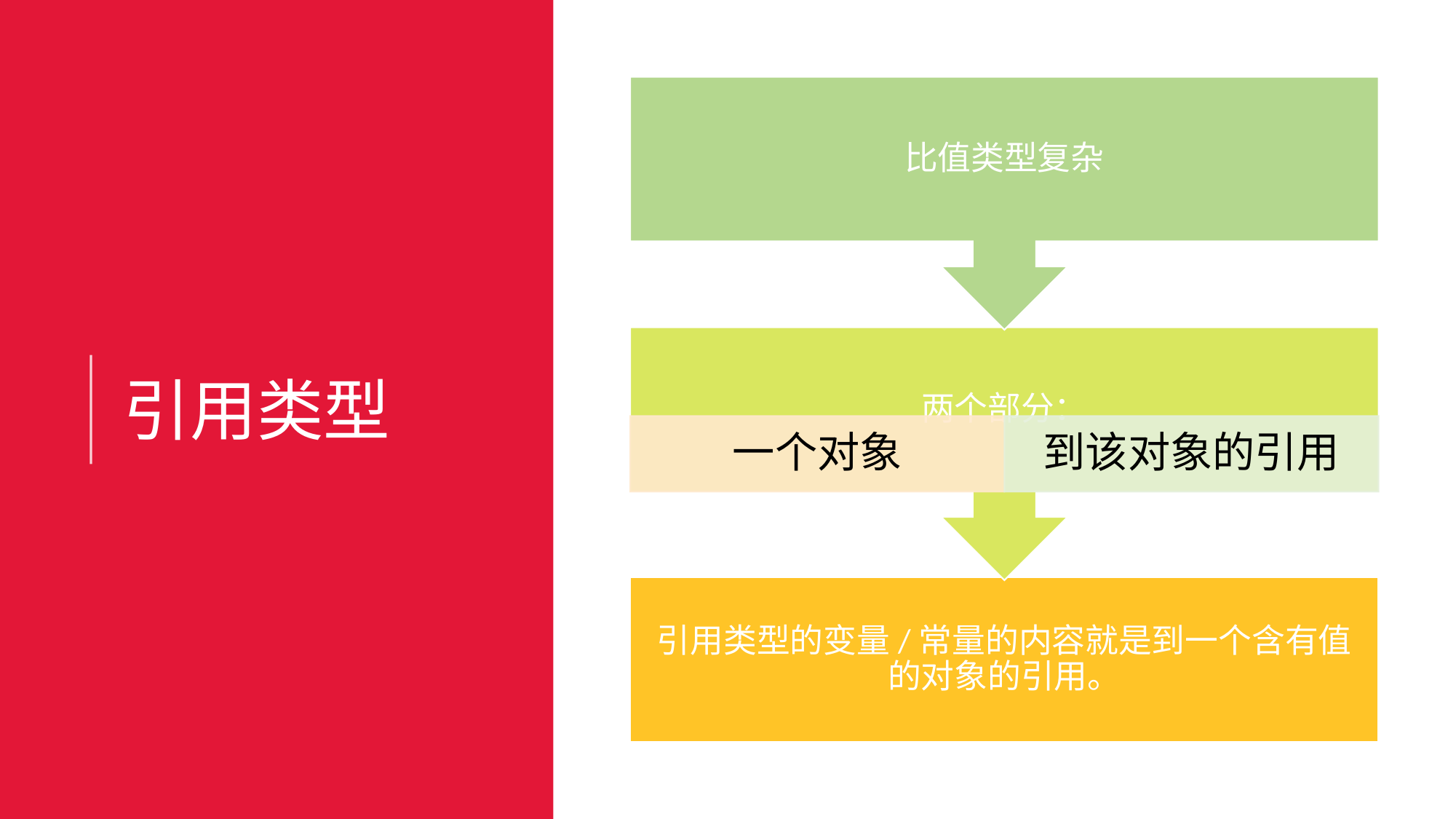

引用类型的变量/常量的内容就是到一个含有值的对象的引用。
两个部分：
一个对象
到该对象的引用
比值类型复杂
# 引用类型